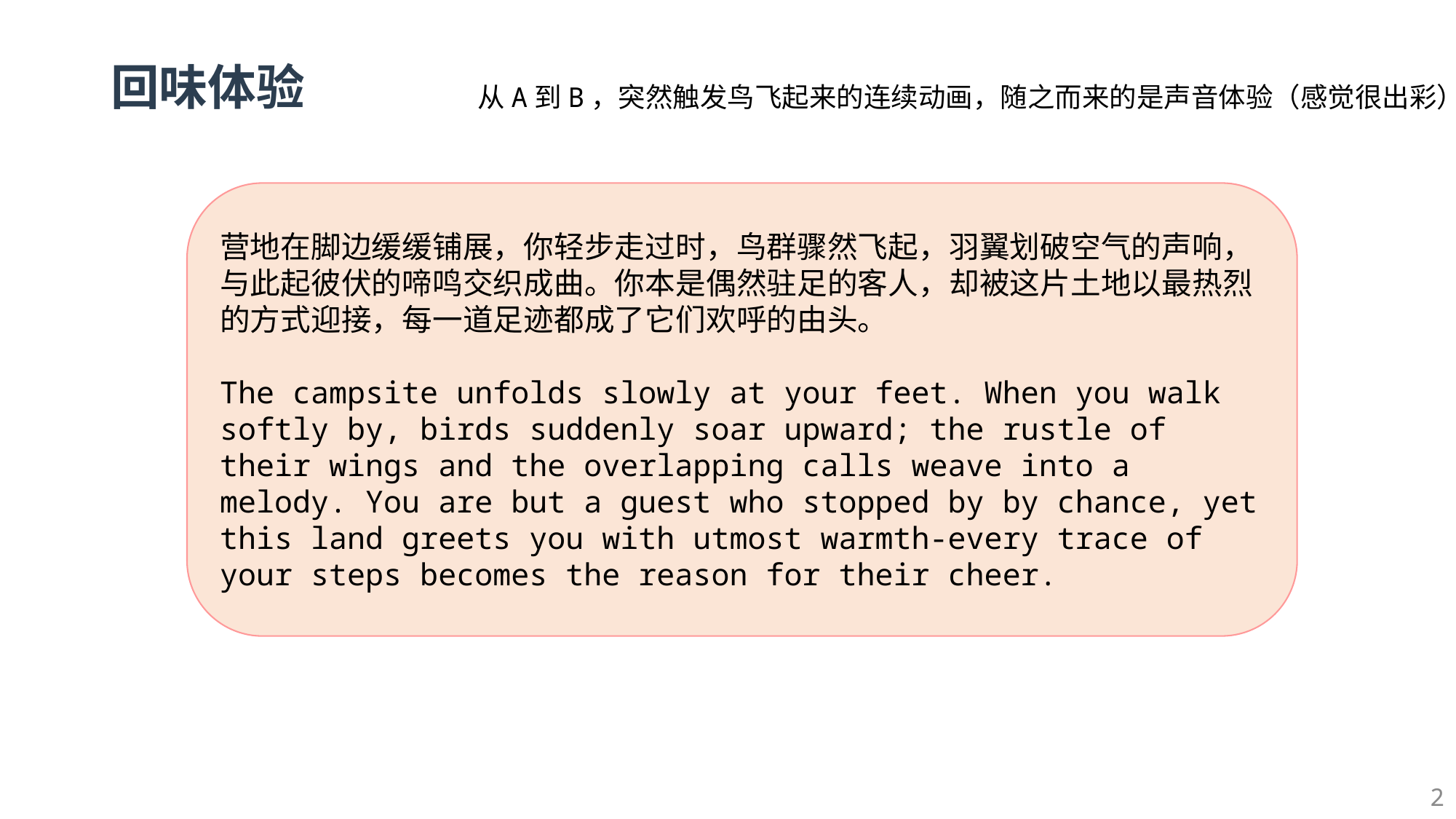

# 回味体验
从A到B，突然触发鸟飞起来的连续动画，随之而来的是声音体验（感觉很出彩）
营地在脚边缓缓铺展，你轻步走过时，鸟群骤然飞起，羽翼划破空气的声响，与此起彼伏的啼鸣交织成曲。你本是偶然驻足的客人，却被这片土地以最热烈的方式迎接，每一道足迹都成了它们欢呼的由头。

The campsite unfolds slowly at your feet. When you walk softly by, birds suddenly soar upward; the rustle of their wings and the overlapping calls weave into a melody. You are but a guest who stopped by by chance, yet this land greets you with utmost warmth-every trace of your steps becomes the reason for their cheer.
2